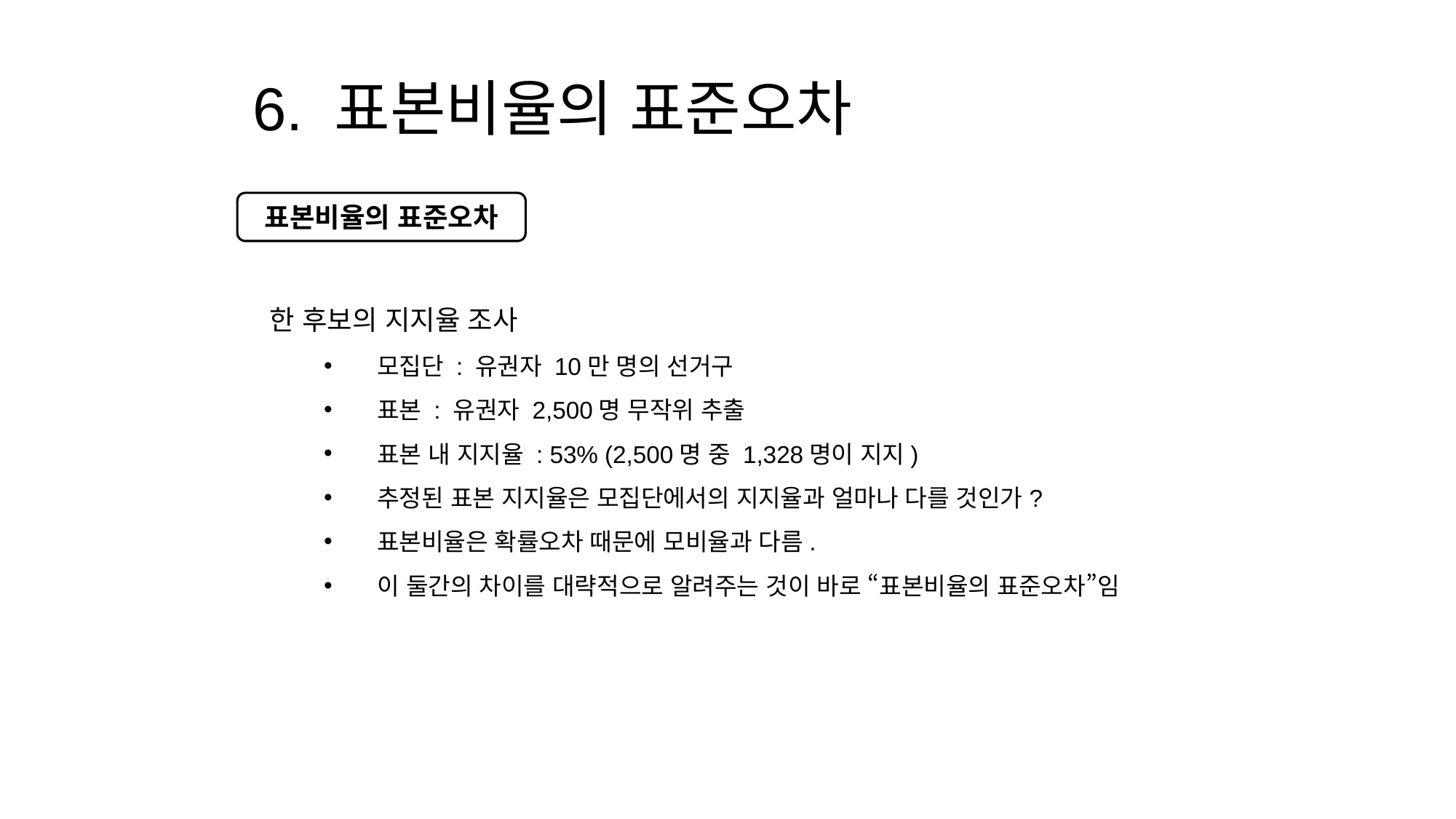

# 6. 표본비율의 표준오차
표본비율의 표준오차
한 후보의 지지율 조사
  모집단 : 유권자 10만 명의 선거구
  표본 : 유권자 2,500명 무작위 추출
  표본 내 지지율 : 53% (2,500명 중 1,328명이 지지)
  추정된 표본 지지율은 모집단에서의 지지율과 얼마나 다를 것인가?
  표본비율은 확률오차 때문에 모비율과 다름.
  이 둘간의 차이를 대략적으로 알려주는 것이 바로 “표본비율의 표준오차”임